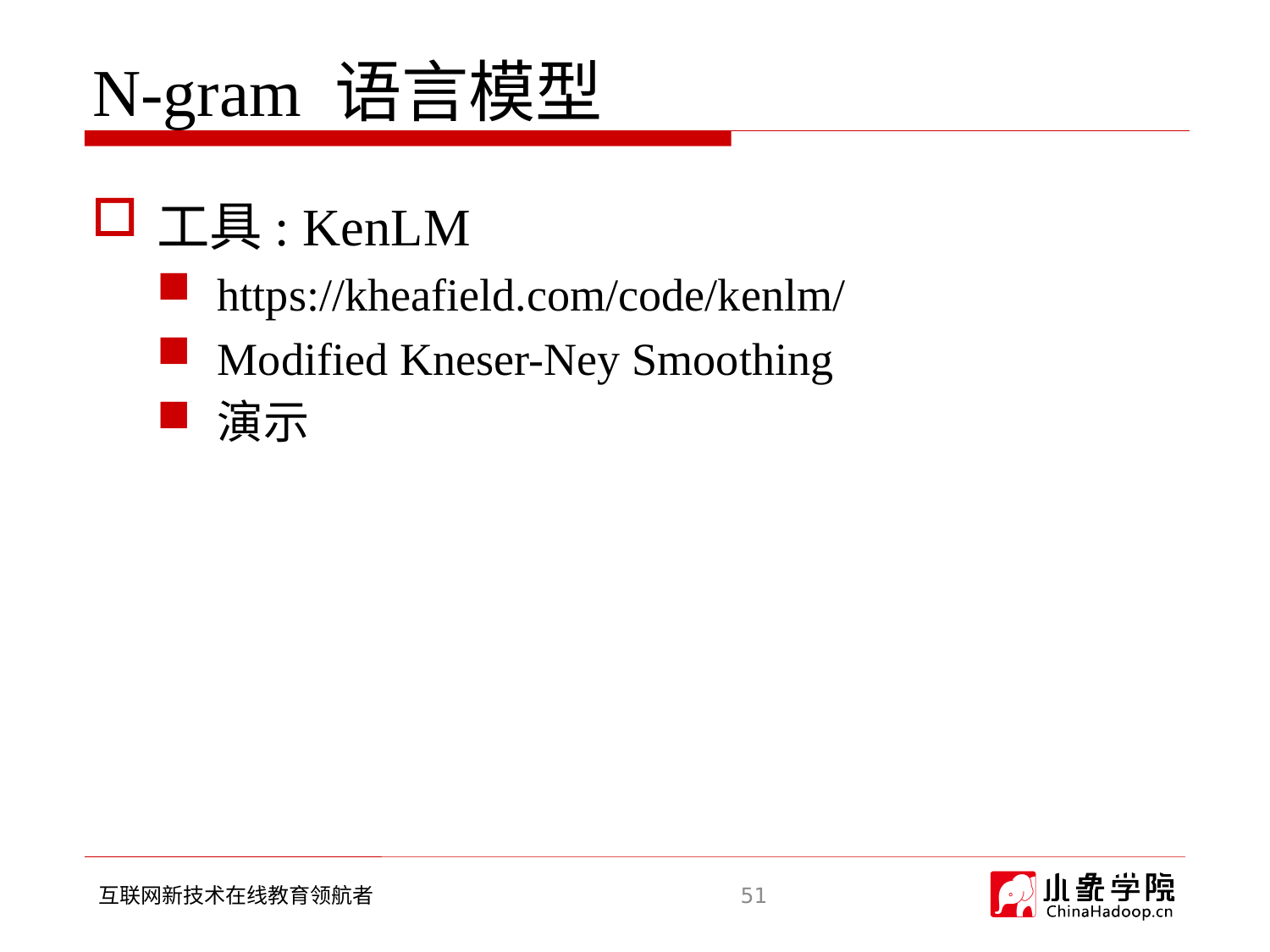

# N-gram 语言模型
工具: KenLM
https://kheafield.com/code/kenlm/
Modified Kneser-Ney Smoothing
演示
51